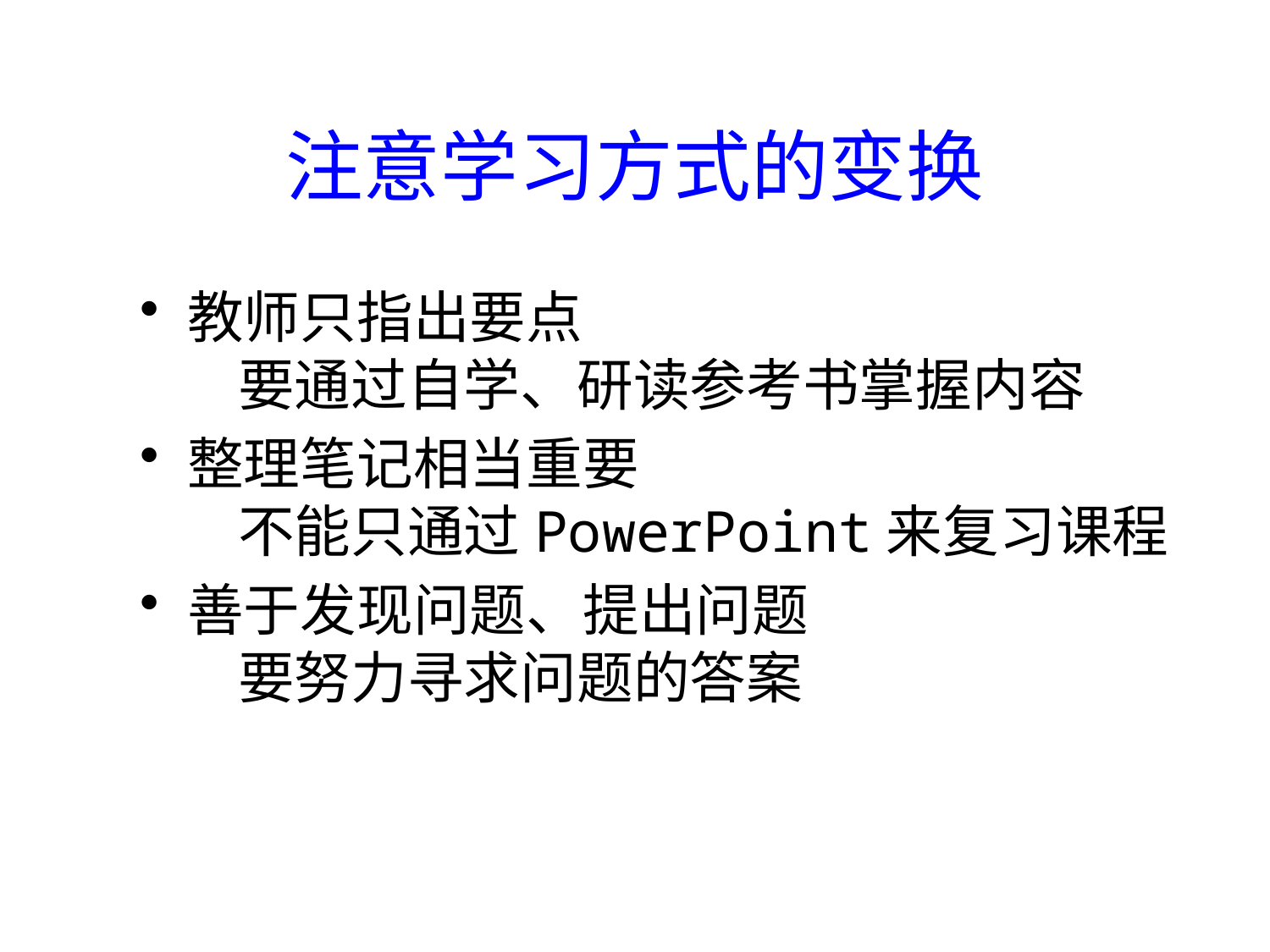

# 注意学习方式的变换
教师只指出要点
    要通过自学、研读参考书掌握内容
整理笔记相当重要
    不能只通过PowerPoint来复习课程
善于发现问题、提出问题
    要努力寻求问题的答案